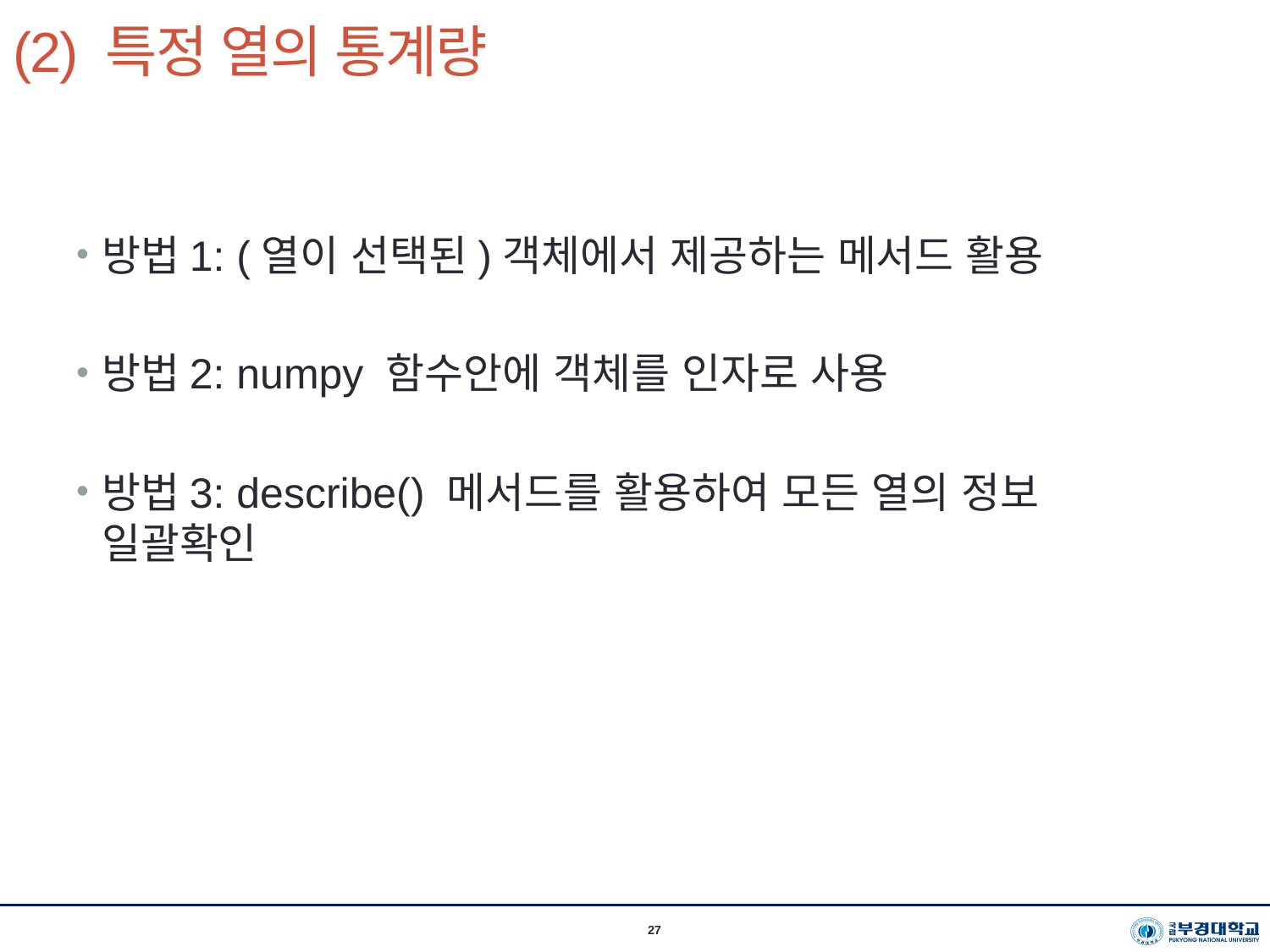

# (2) 특정 열의 통계량
27
방법1: (열이 선택된)객체에서 제공하는 메서드 활용

방법2: numpy 함수안에 객체를 인자로 사용

방법3: describe() 메서드를 활용하여 모든 열의 정보 일괄확인